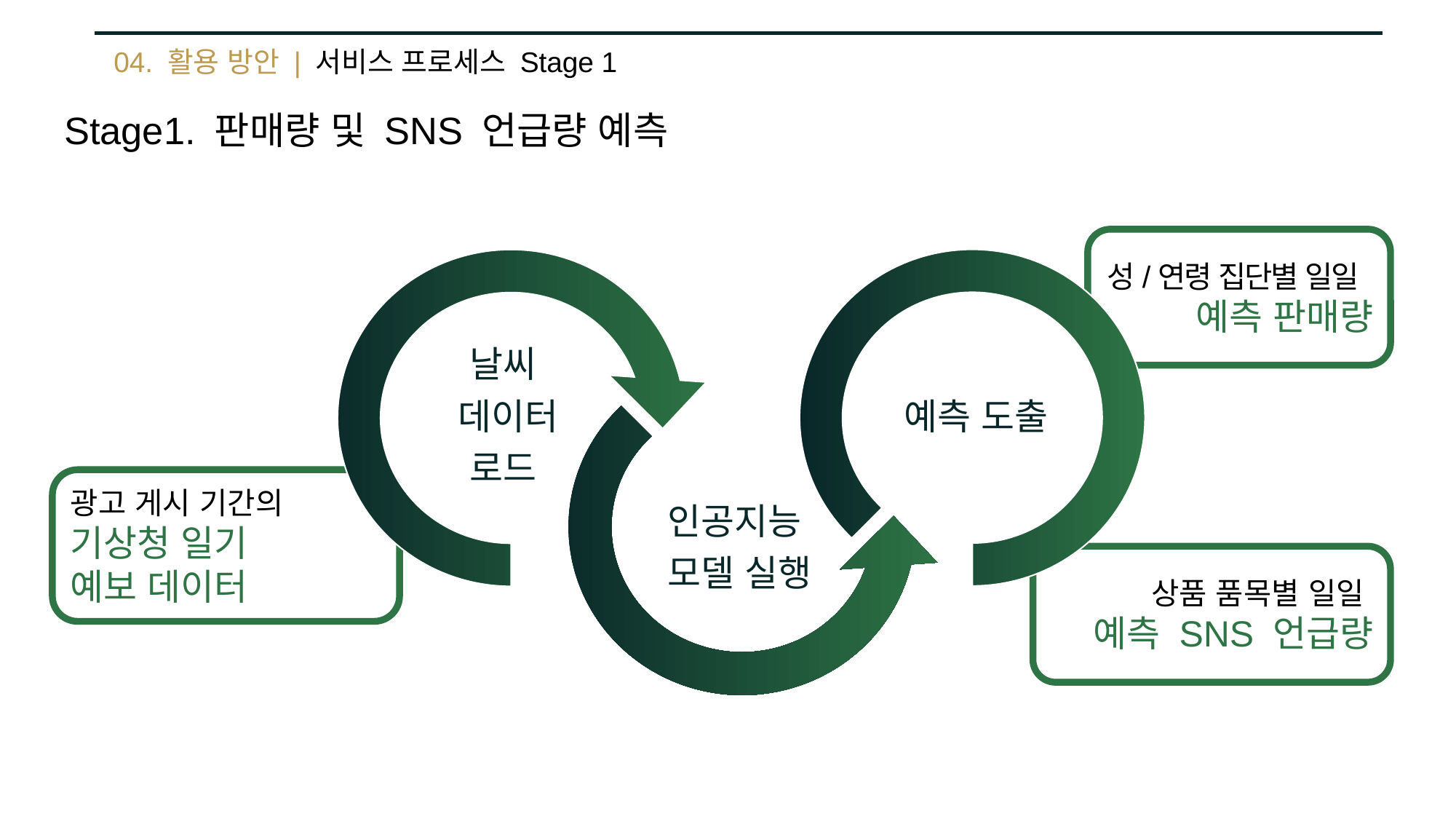

04. 활용 방안 | 서비스 프로세스 Stage 1
Stage1. 판매량 및 SNS 언급량 예측

성/연령 집단별 일일
예측 판매량

날씨
데이터
로드
예측 도출

광고 게시 기간의
기상청 일기
예보 데이터
인공지능
모델 실행
상품 품목별 일일
예측 SNS 언급량